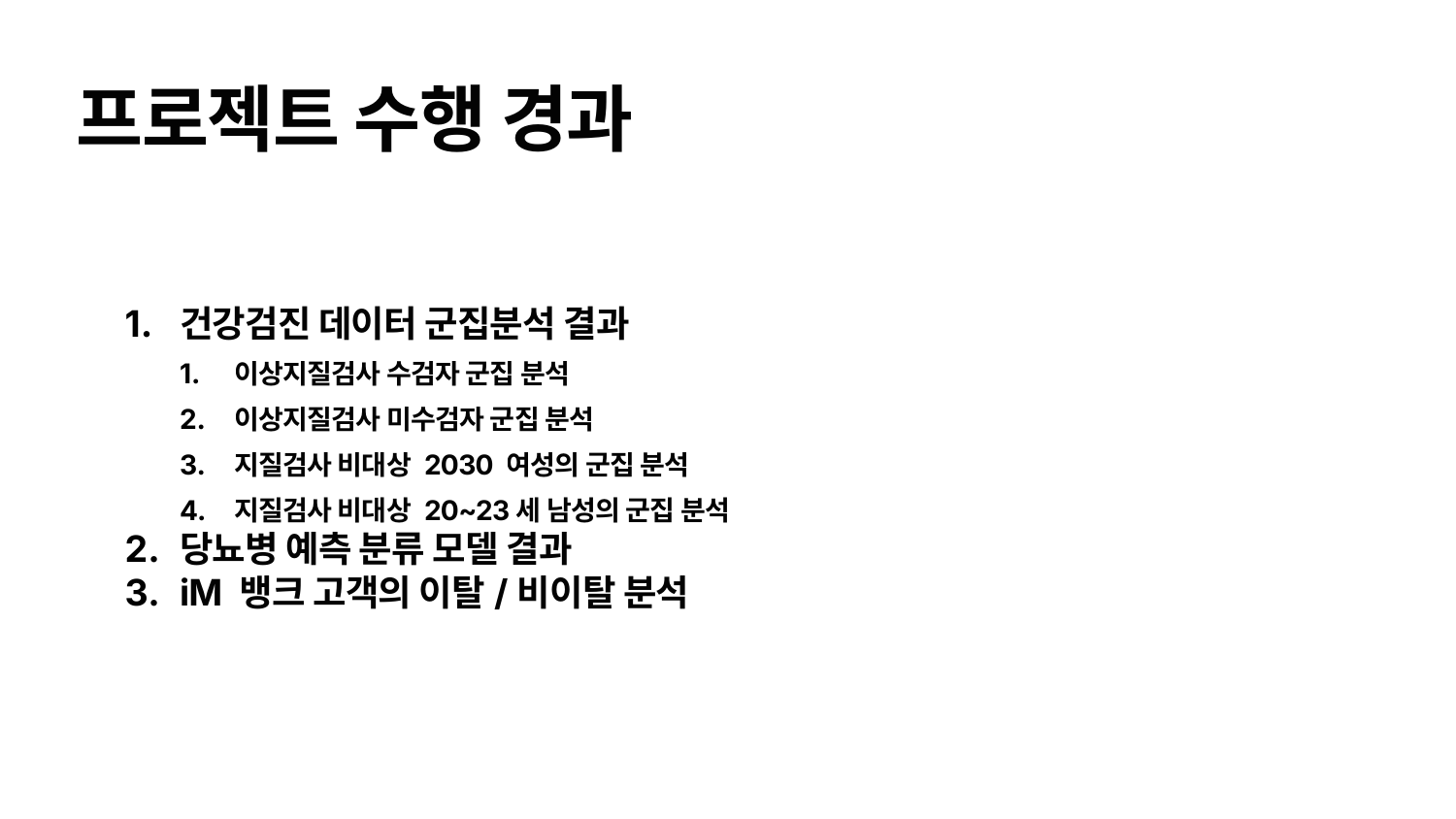

프로젝트 수행 경과
건강검진 데이터 군집분석 결과
이상지질검사 수검자 군집 분석
이상지질검사 미수검자 군집 분석
지질검사 비대상 2030 여성의 군집 분석
지질검사 비대상 20~23세 남성의 군집 분석
당뇨병 예측 분류 모델 결과
iM 뱅크 고객의 이탈/비이탈 분석